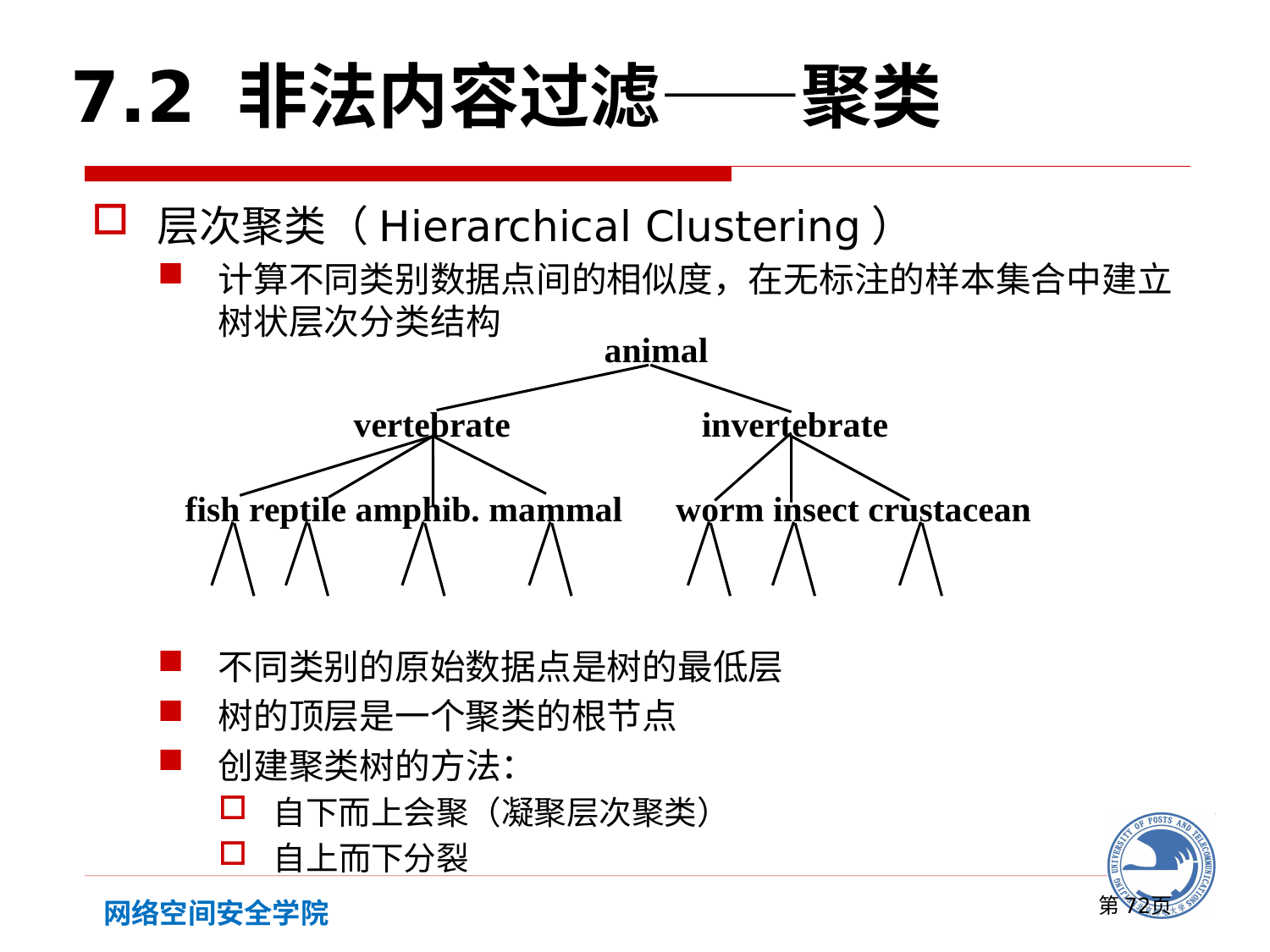

7.2 非法内容过滤——聚类
层次聚类（Hierarchical Clustering）
计算不同类别数据点间的相似度，在无标注的样本集合中建立树状层次分类结构

不同类别的原始数据点是树的最低层
树的顶层是一个聚类的根节点
创建聚类树的方法：
自下而上会聚（凝聚层次聚类）
自上而下分裂

animal

vertebrate
invertebrate

fish reptile amphib. mammal      worm insect crustacean

第72页